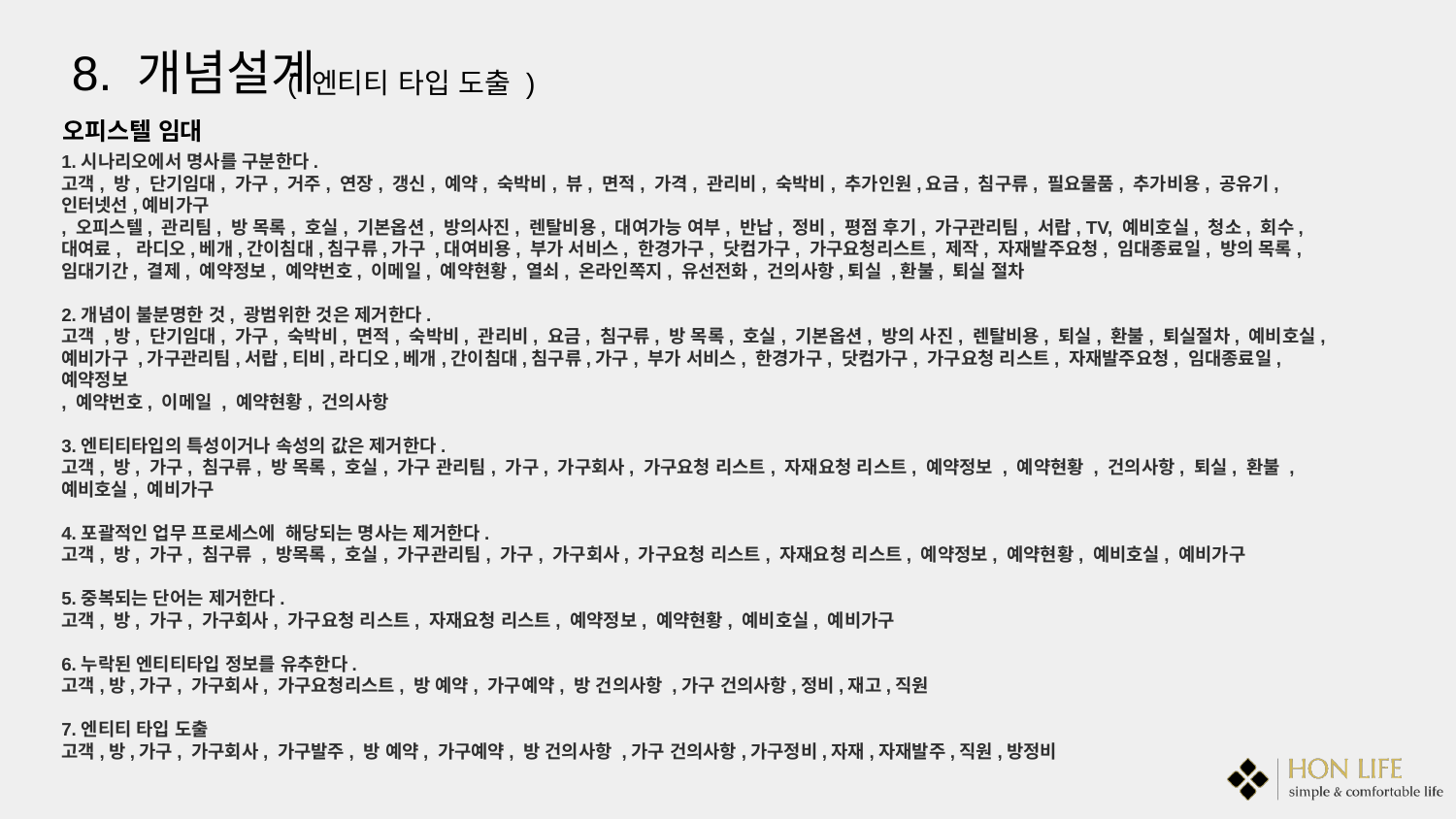

8. 개념설계
( 엔티티 타입 도출 )
오피스텔 임대
1.시나리오에서 명사를 구분한다.
고객, 방, 단기임대, 가구, 거주, 연장, 갱신, 예약, 숙박비, 뷰, 면적, 가격, 관리비, 숙박비, 추가인원,요금, 침구류, 필요물품, 추가비용, 공유기, 인터넷선,예비가구
, 오피스텔, 관리팀, 방 목록, 호실, 기본옵션, 방의사진, 렌탈비용, 대여가능 여부, 반납, 정비, 평점 후기, 가구관리팀, 서랍, TV, 예비호실, 청소, 회수, 대여료,  라디오,베개,간이침대,침구류,가구 ,대여비용, 부가 서비스, 한경가구, 닷컴가구, 가구요청리스트, 제작, 자재발주요청, 임대종료일, 방의 목록,임대기간, 결제, 예약정보, 예약번호, 이메일, 예약현황, 열쇠, 온라인쪽지, 유선전화, 건의사항,퇴실 ,환불, 퇴실 절차

2.개념이 불분명한 것, 광범위한 것은 제거한다.
고객 ,방, 단기임대, 가구, 숙박비, 면적, 숙박비, 관리비, 요금, 침구류, 방 목록, 호실, 기본옵션, 방의 사진, 렌탈비용, 퇴실, 환불, 퇴실절차, 예비호실, 예비가구 ,가구관리팀,서랍,티비,라디오,베개,간이침대,침구류,가구, 부가 서비스, 한경가구, 닷컴가구, 가구요청 리스트, 자재발주요청, 임대종료일, 예약정보
, 예약번호, 이메일 , 예약현황, 건의사항

3.엔티티타입의 특성이거나 속성의 값은 제거한다.
고객, 방, 가구, 침구류, 방 목록, 호실, 가구 관리팀, 가구, 가구회사, 가구요청 리스트, 자재요청 리스트, 예약정보 , 예약현황 , 건의사항, 퇴실, 환불 , 예비호실, 예비가구

4.포괄적인 업무 프로세스에  해당되는 명사는 제거한다.
고객, 방, 가구, 침구류 , 방목록, 호실, 가구관리팀, 가구, 가구회사, 가구요청 리스트, 자재요청 리스트, 예약정보, 예약현황, 예비호실, 예비가구

5.중복되는 단어는 제거한다.
고객, 방, 가구, 가구회사, 가구요청 리스트, 자재요청 리스트, 예약정보, 예약현황, 예비호실, 예비가구

6.누락된 엔티티타입 정보를 유추한다.
고객,방,가구, 가구회사, 가구요청리스트, 방 예약, 가구예약, 방 건의사항 ,가구 건의사항,정비,재고,직원

7.엔티티 타입 도출
고객,방,가구, 가구회사, 가구발주, 방 예약, 가구예약, 방 건의사항 ,가구 건의사항,가구정비,자재,자재발주,직원,방정비